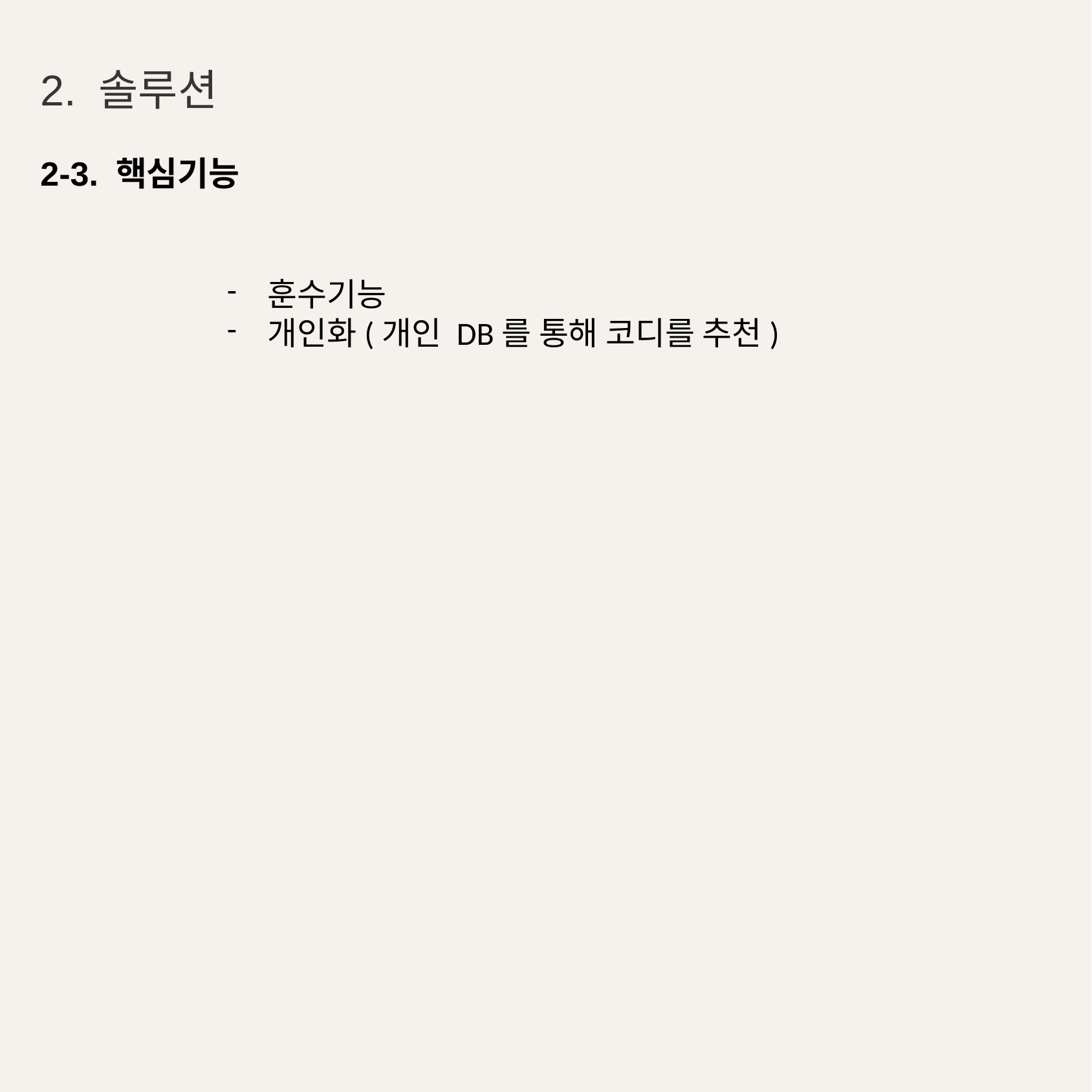

2. 솔루션
2-3. 핵심기능
훈수기능
개인화(개인 DB를 통해 코디를 추천)